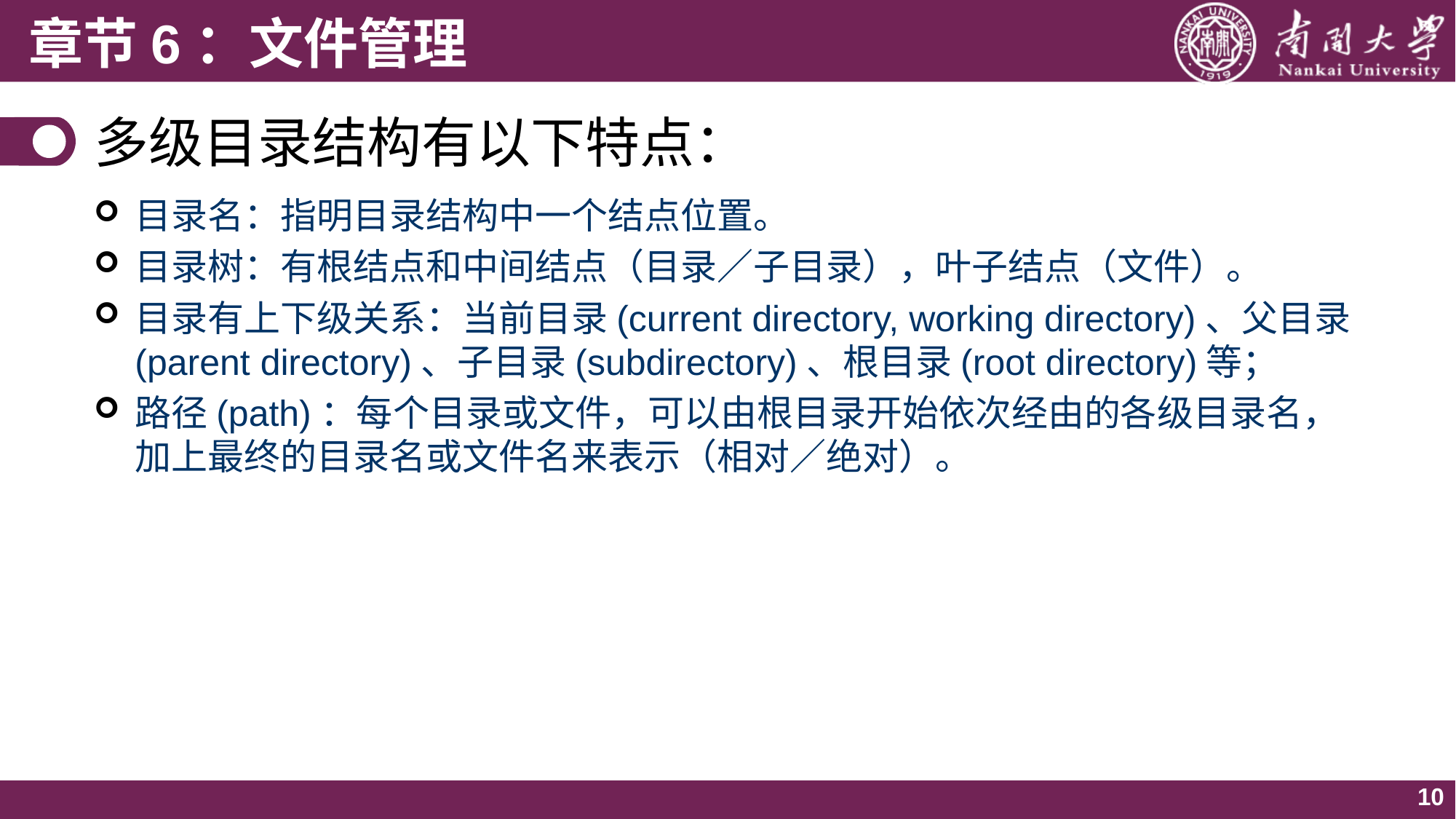

# 多级目录结构有以下特点：
目录名：指明目录结构中一个结点位置。
目录树：有根结点和中间结点（目录／子目录），叶子结点（文件）。
目录有上下级关系：当前目录(current directory, working directory)、父目录(parent directory)、子目录(subdirectory)、根目录(root directory)等；
路径(path)：每个目录或文件，可以由根目录开始依次经由的各级目录名，加上最终的目录名或文件名来表示（相对／绝对）。

10